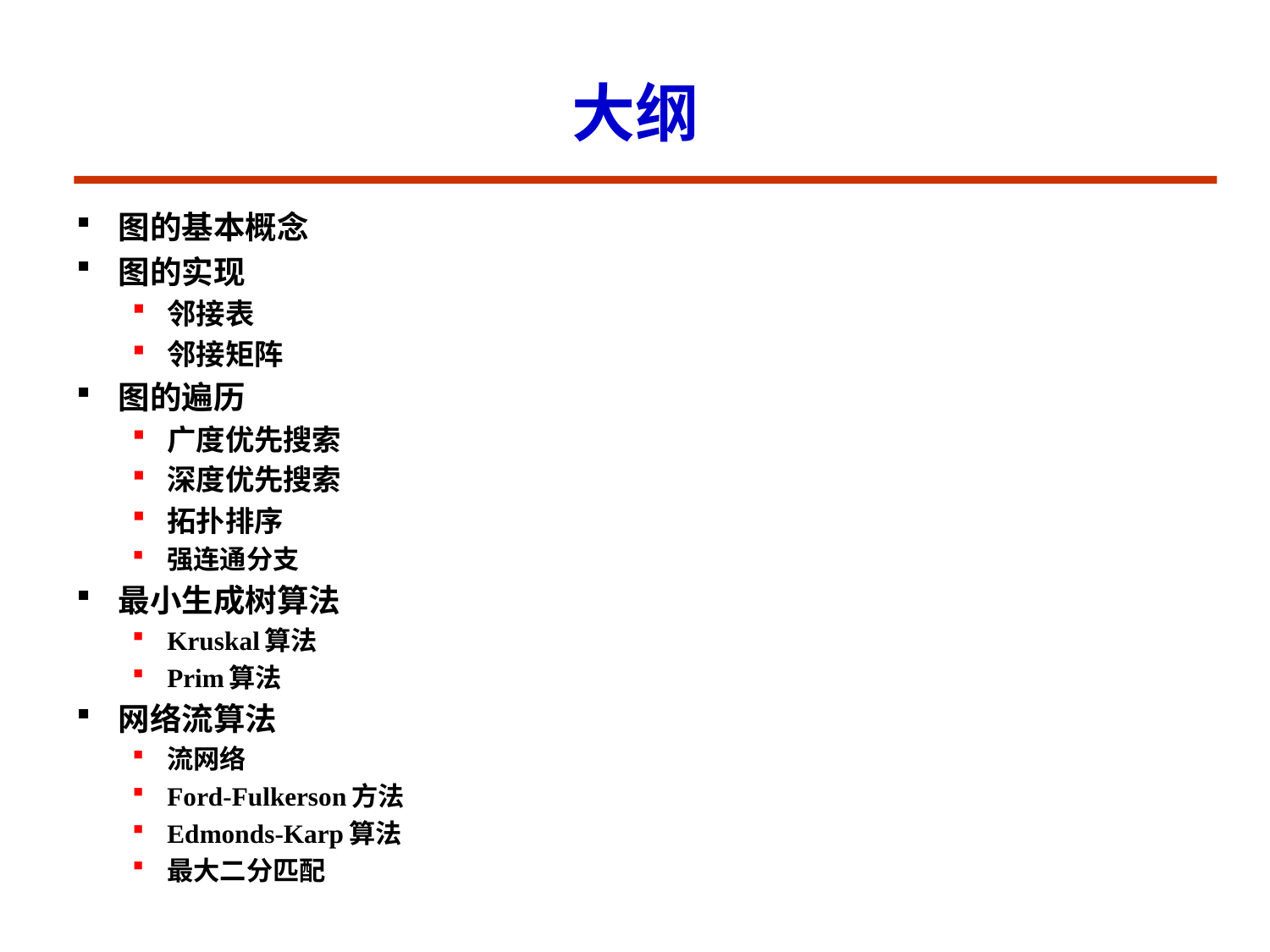

大纲
图的基本概念
图的实现
邻接表
邻接矩阵
图的遍历
广度优先搜索
深度优先搜索
拓扑排序
强连通分支
最小生成树算法
Kruskal算法
Prim算法
网络流算法
流网络
Ford-Fulkerson方法
Edmonds-Karp算法
最大二分匹配